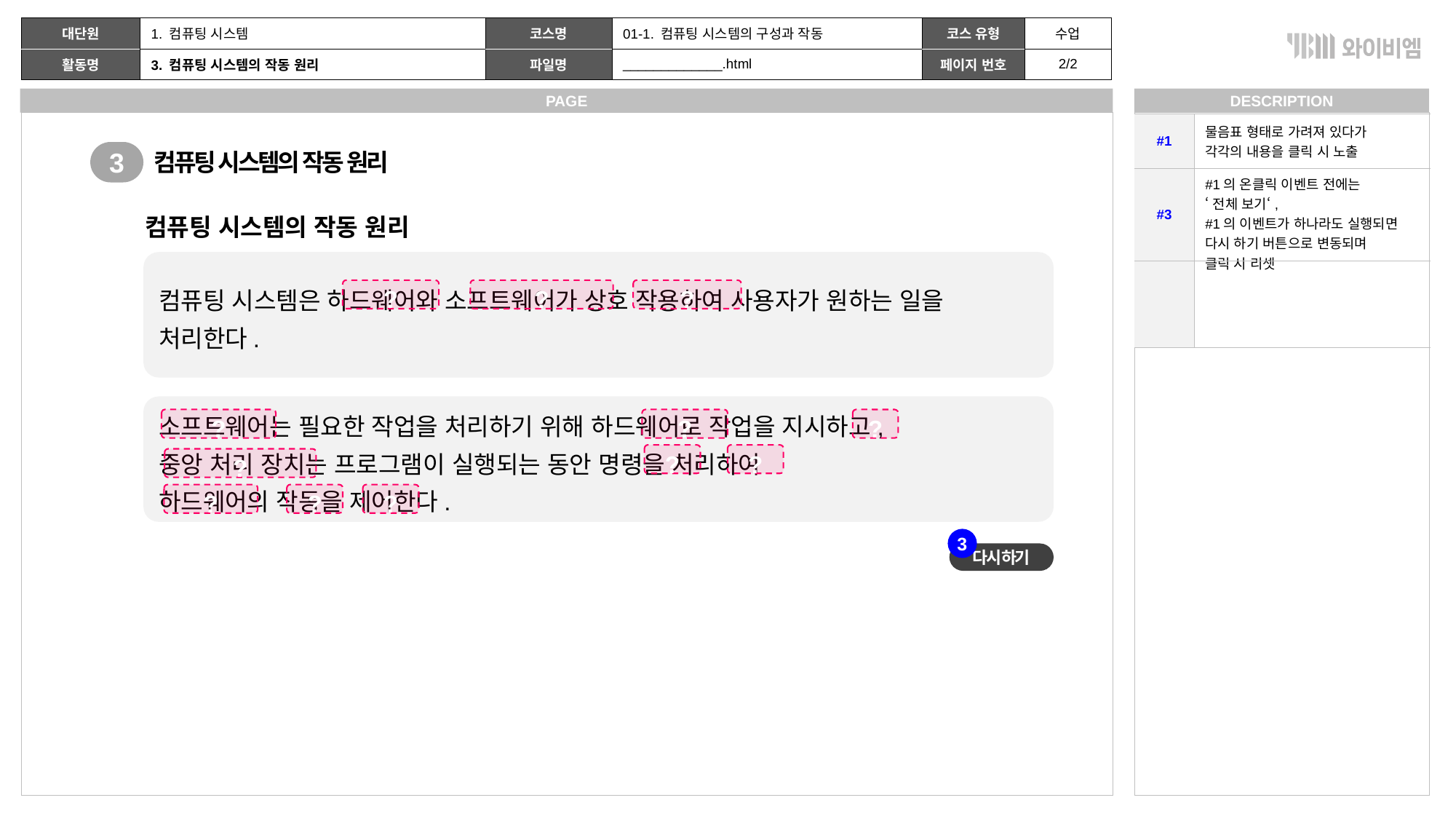

|  | 1. 컴퓨팅 시스템 |  | 01-1. 컴퓨팅 시스템의 구성과 작동 |  | 수업 |
| --- | --- | --- | --- | --- | --- |
|  | 3. 컴퓨팅 시스템의 작동 원리 |  | \_\_\_\_\_\_\_\_\_\_\_\_\_.html |  | 2/2 |
| #1 | 물음표 형태로 가려져 있다가 각각의 내용을 클릭 시 노출 |
| --- | --- |
| #3 | #1의 온클릭 이벤트 전에는 ‘전체 보기‘, #1의 이벤트가 하나라도 실행되면 다시 하기 버튼으로 변동되며 클릭 시 리셋 |
|  |  |
3
컴퓨팅 시스템의 작동 원리
컴퓨팅 시스템의 작동 원리
컴퓨팅 시스템은 하드웨어와 소프트웨어가 상호 작용하여 사용자가 원하는 일을 처리한다.
?
?
?
소프트웨어는 필요한 작업을 처리하기 위해 하드웨어로 작업을 지시하고,
중앙 처리 장치는 프로그램이 실행되는 동안 명령을 처리하여
하드웨어의 작동을 제어한다.
?
?
?
?
?
?
?
?
?
3
다시 하기